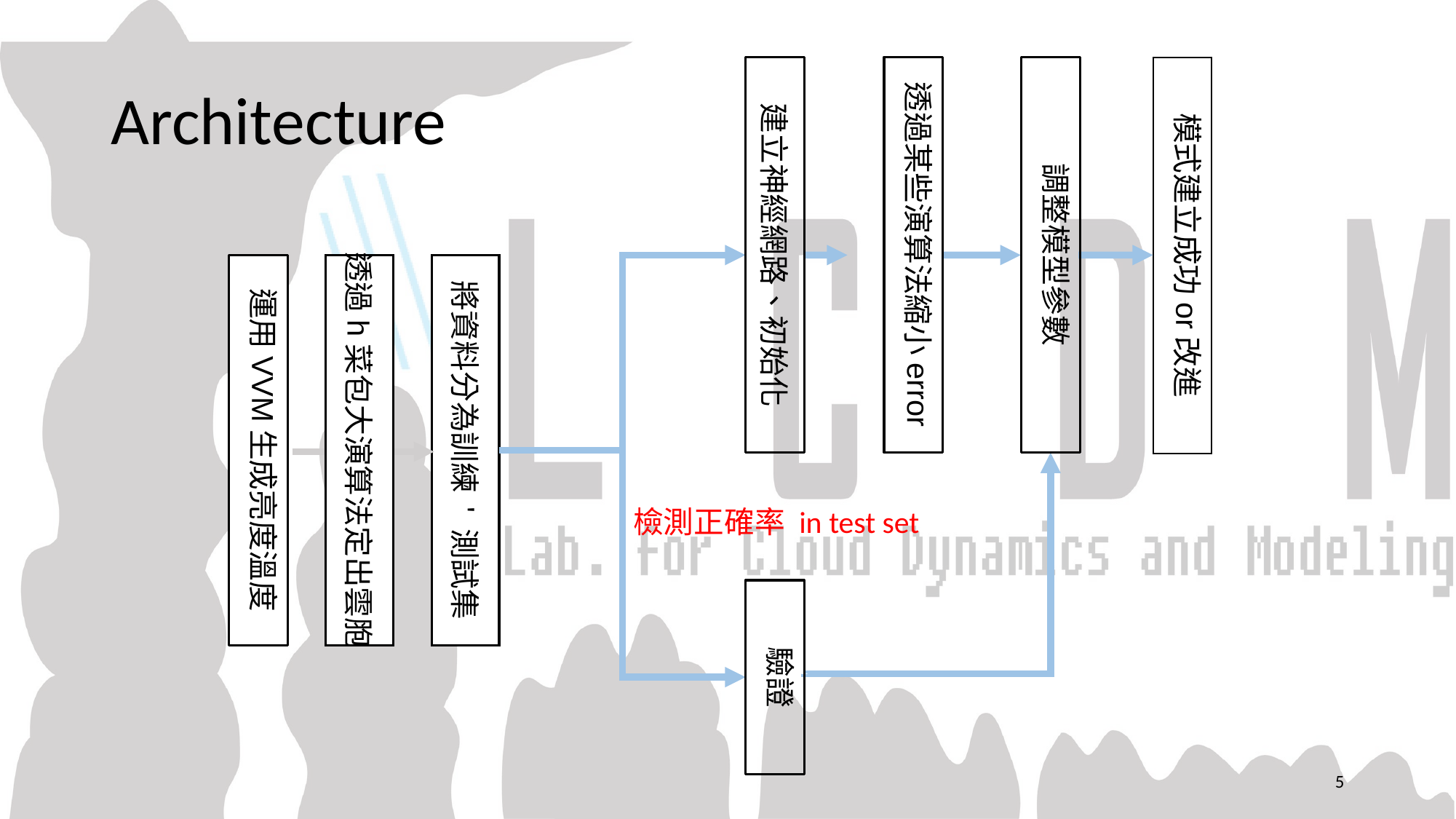

# Architecture
透過某些演算法縮小error
調整模型參數
模式建立成功or改進
建立神經網路、初始化
運用VVM生成亮度溫度
透過h菜包大演算法定出雲胞
將資料分為訓練 ' 測試集

檢測正確率 in test set
驗證
5